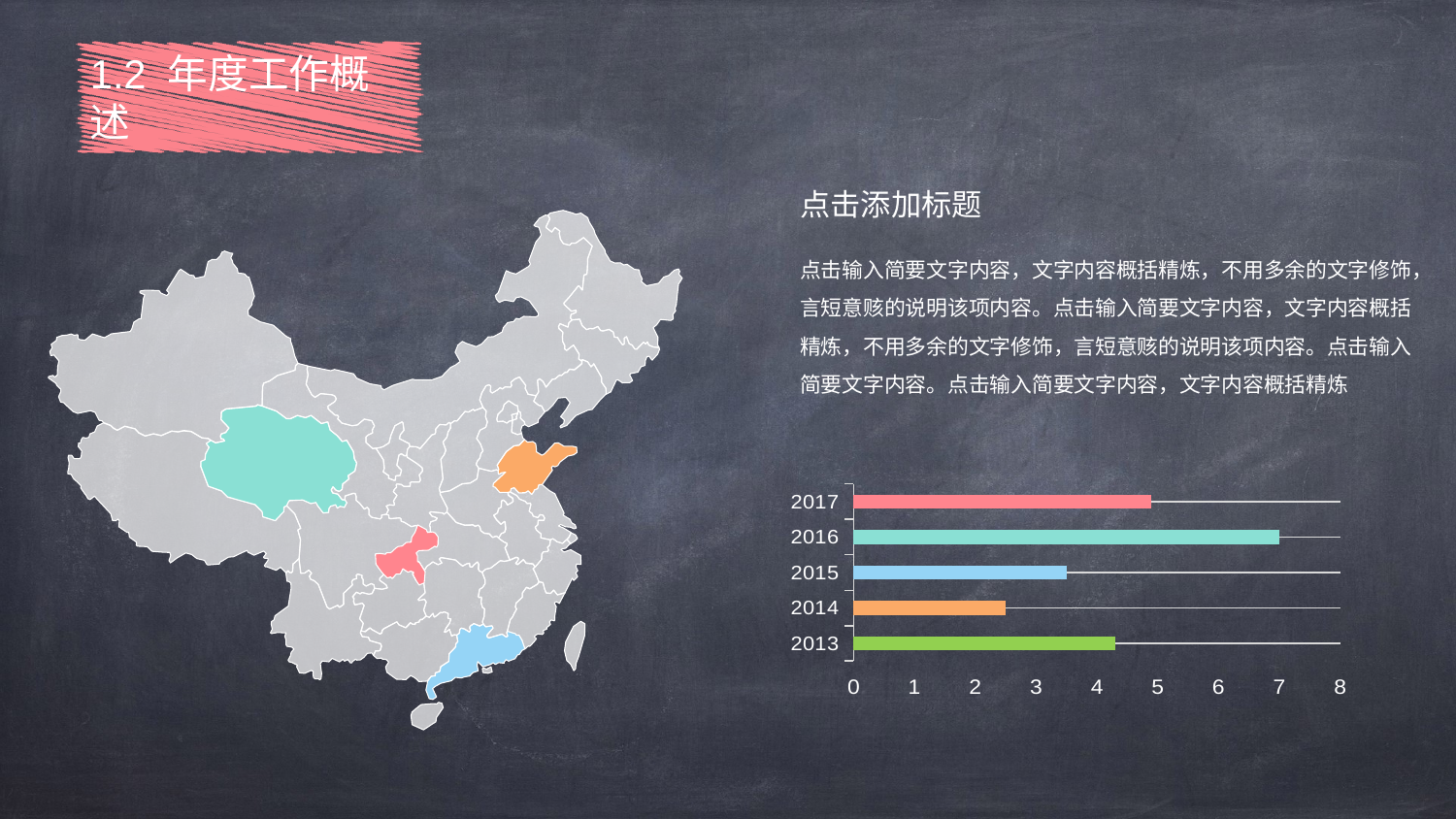

1.2 年度工作概述
点击添加标题

点击输入简要文字内容，文字内容概括精炼，不用多余的文字修饰，言短意赅的说明该项内容。点击输入简要文字内容，文字内容概括精炼，不用多余的文字修饰，言短意赅的说明该项内容。点击输入简要文字内容。点击输入简要文字内容，文字内容概括精炼

### Chart

| Category | Series 1 |
|---|---|
| 2013 | 4.3 |
| 2014 | 2.5 |
| 2015 | 3.5 |
| 2016 | 7.0 |
| 2017 | 4.9 |